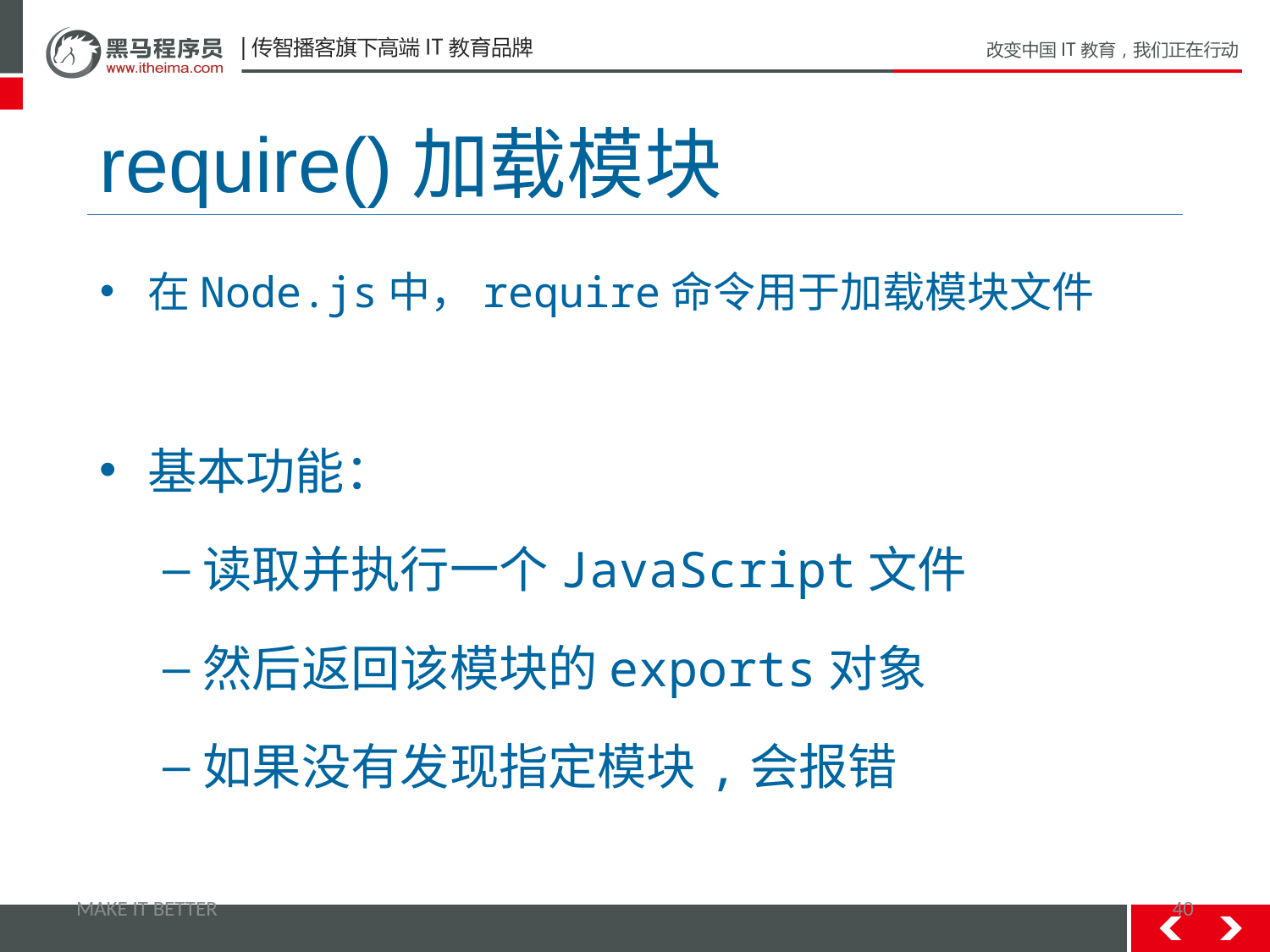

# require()加载模块
在Node.js中，require命令用于加载模块文件

基本功能：
读取并执行一个JavaScript文件
然后返回该模块的exports对象
如果没有发现指定模块,会报错
MAKE IT BETTER
40